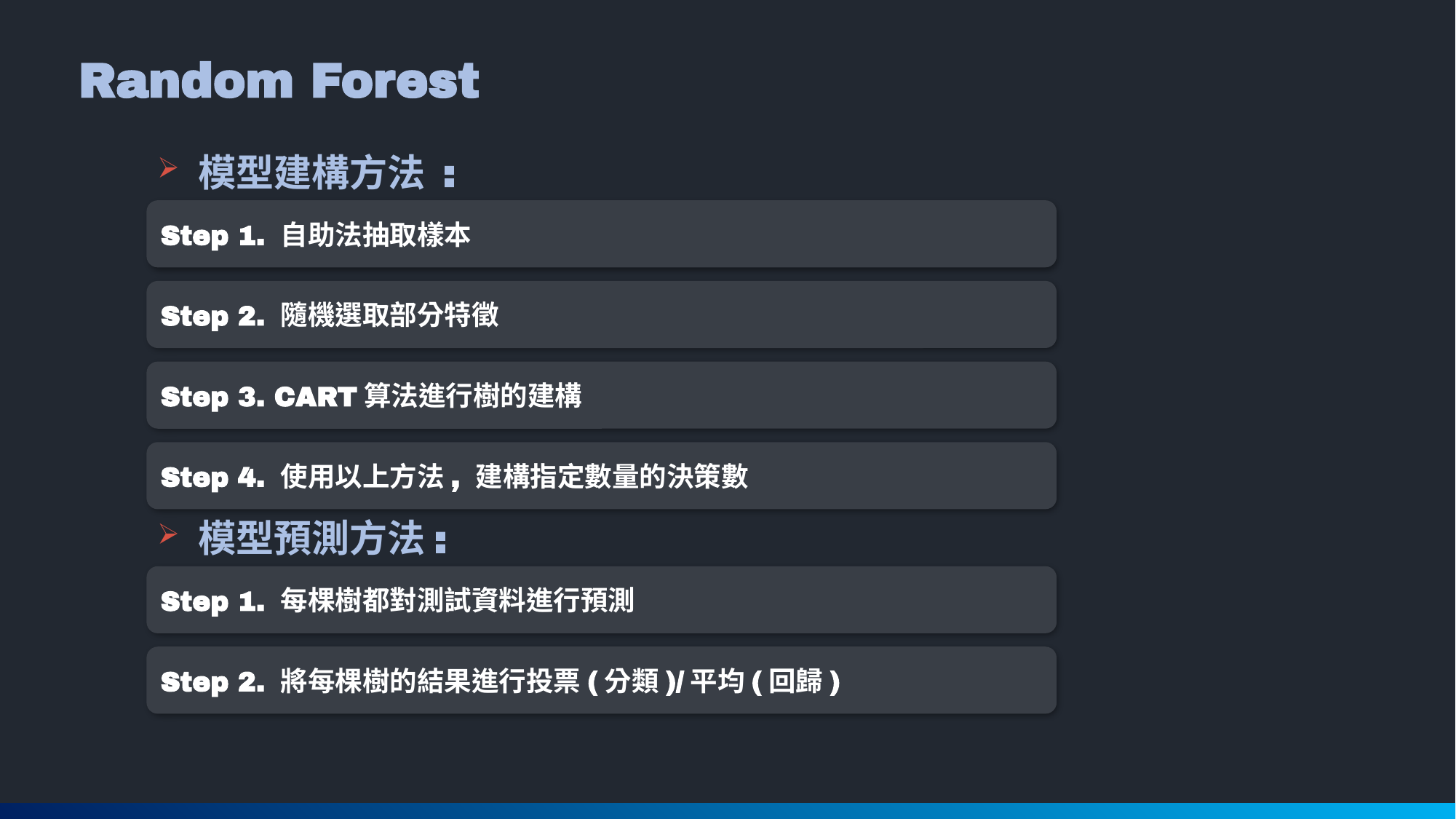

Random Forest
模型建構方法 :
Step 1. 自助法抽取樣本
Step 2. 隨機選取部分特徵
Step 3. CART算法進行樹的建構
Step 4. 使用以上方法, 建構指定數量的決策數
模型預測方法:
Step 1. 每棵樹都對測試資料進行預測
Step 2. 將每棵樹的結果進行投票(分類)/平均(回歸)